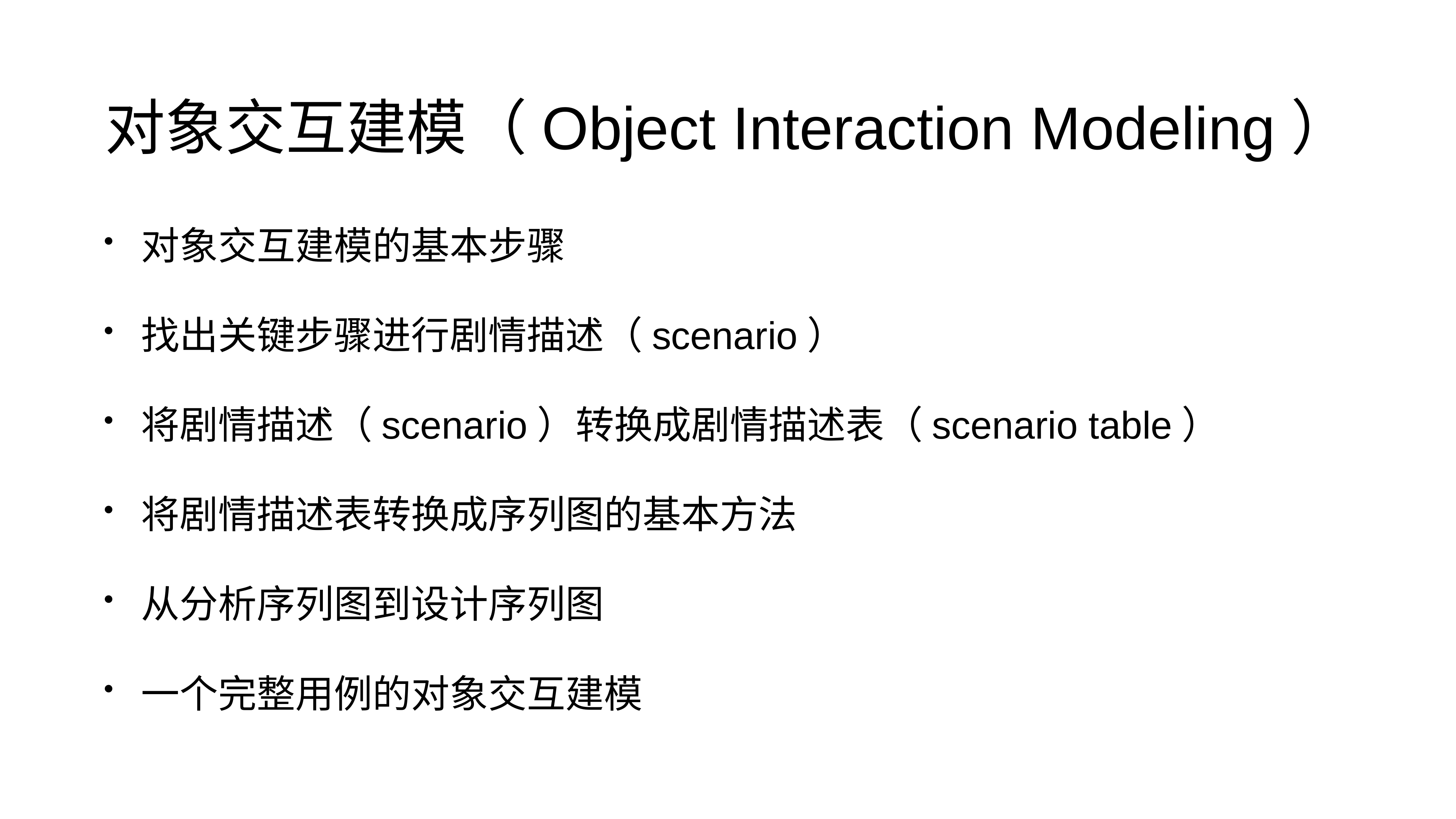

# 对象交互建模（Object Interaction Modeling）
对象交互建模的基本步骤
找出关键步骤进行剧情描述（scenario）
将剧情描述（scenario）转换成剧情描述表（scenario table）
将剧情描述表转换成序列图的基本方法
从分析序列图到设计序列图
一个完整用例的对象交互建模